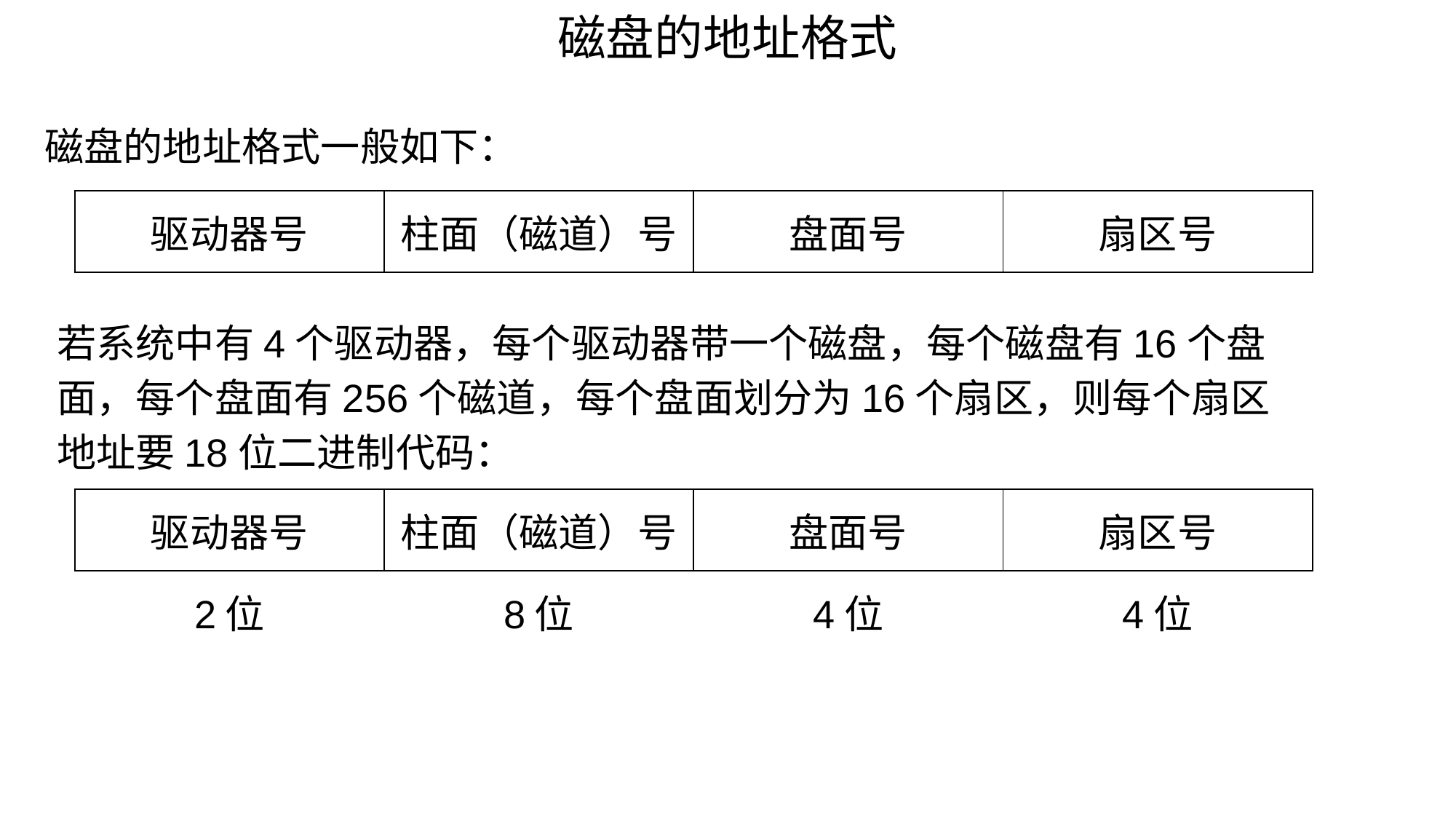

磁盘的地址格式
磁盘的地址格式一般如下：
| 驱动器号 | 柱面（磁道）号 | 盘面号 | 扇区号 |
| --- | --- | --- | --- |
若系统中有4个驱动器，每个驱动器带一个磁盘，每个磁盘有16个盘面，每个盘面有256个磁道，每个盘面划分为16个扇区，则每个扇区地址要18位二进制代码：
| 驱动器号 | 柱面（磁道）号 | 盘面号 | 扇区号 |
| --- | --- | --- | --- |
| 2位 | 8位 | 4位 | 4位 |